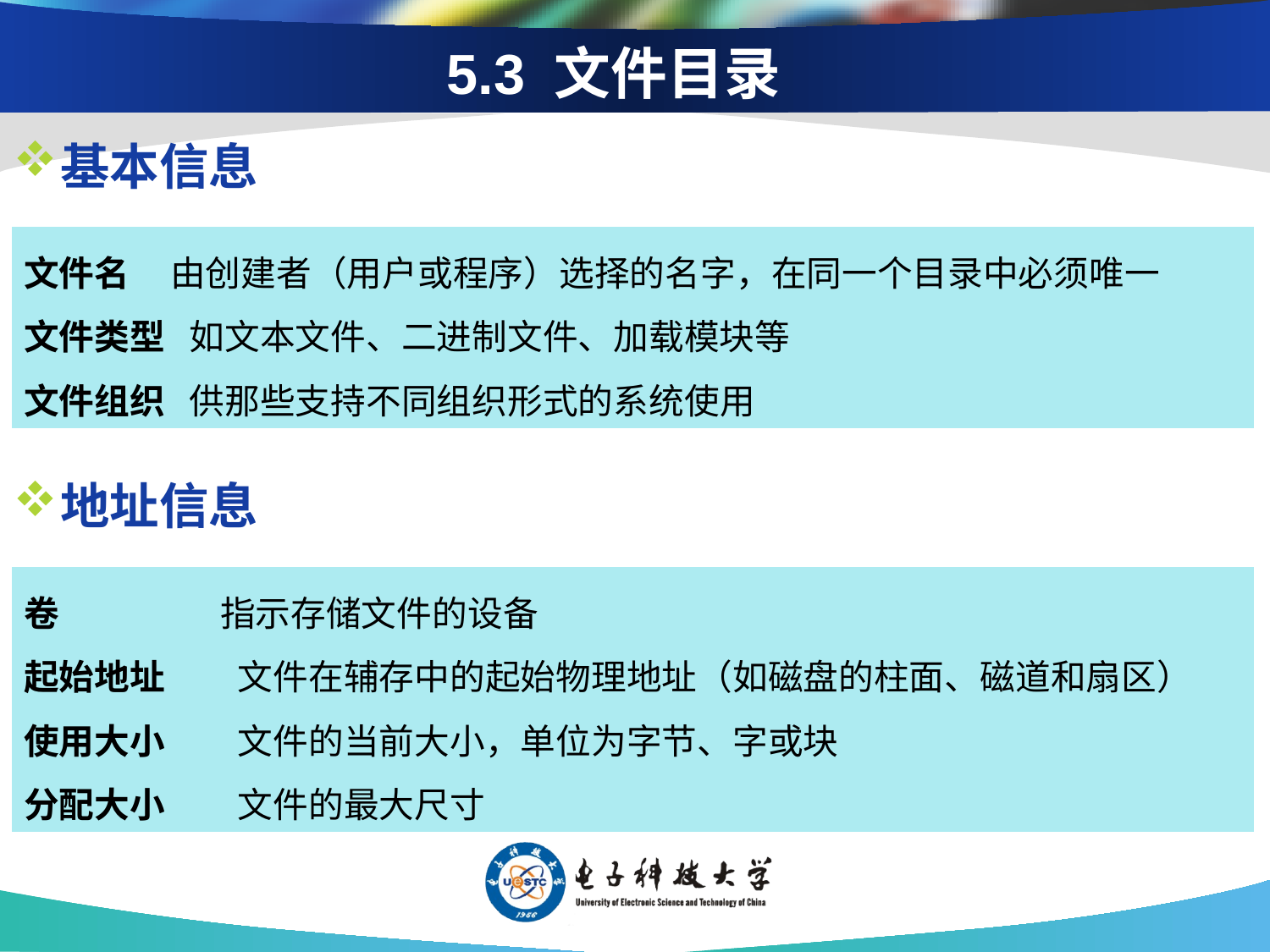

5.3 文件目录
基本信息
| 文件名 由创建者（用户或程序）选择的名字，在同一个目录中必须唯一 文件类型 如文本文件、二进制文件、加载模块等 文件组织 供那些支持不同组织形式的系统使用 |
| --- |
地址信息
| 卷 指示存储文件的设备 起始地址 文件在辅存中的起始物理地址（如磁盘的柱面、磁道和扇区） 使用大小 文件的当前大小，单位为字节、字或块 分配大小 文件的最大尺寸 |
| --- |